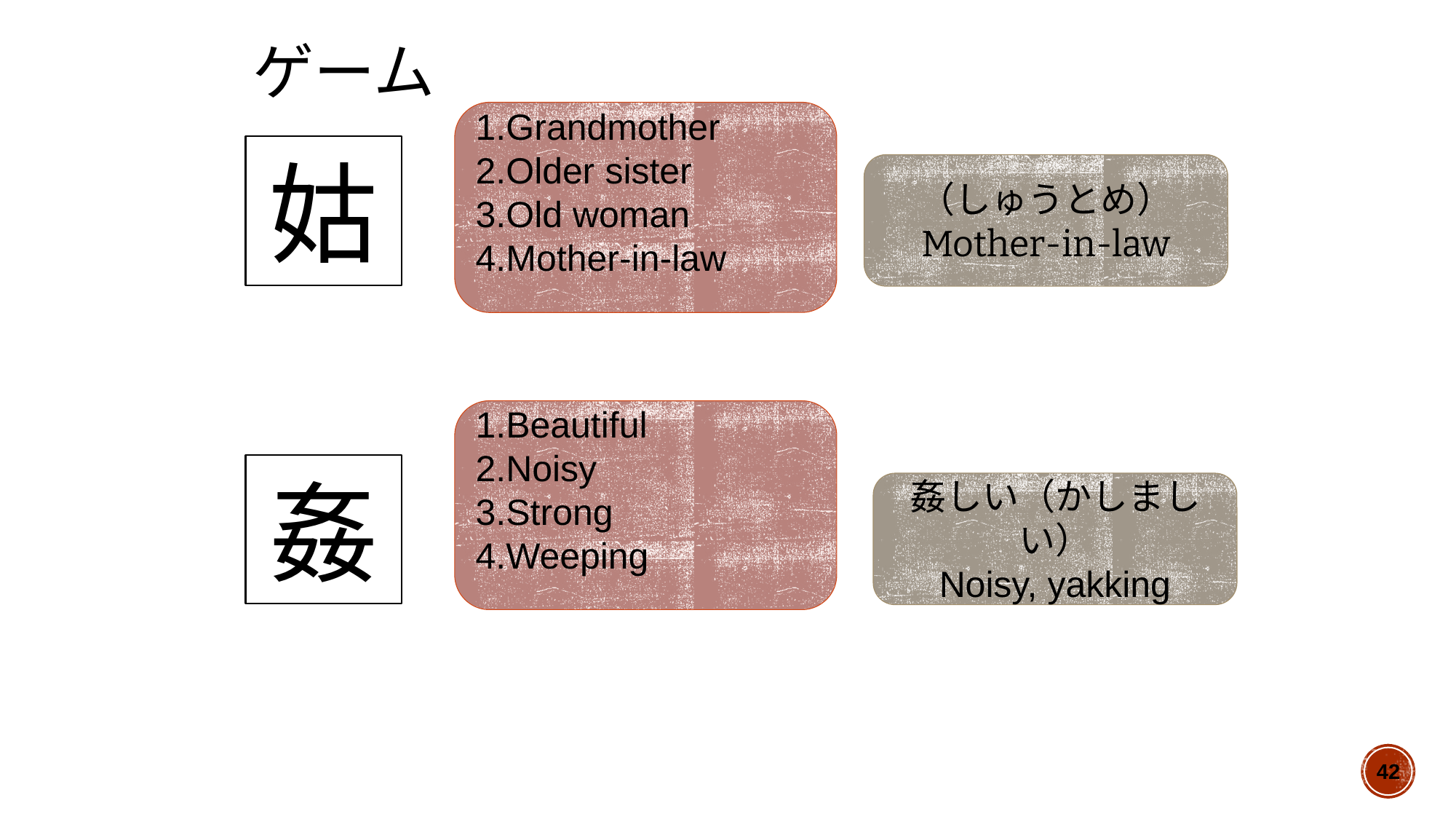

# ゲーム
1.Grandmother
2.Older sister
3.Old woman
4.Mother-in-law

姑
（しゅうとめ）
Mother-in-law
1.Beautiful
2.Noisy
3.Strong
4.Weeping

姦
姦しい（かしましい）
Noisy, yakking
42